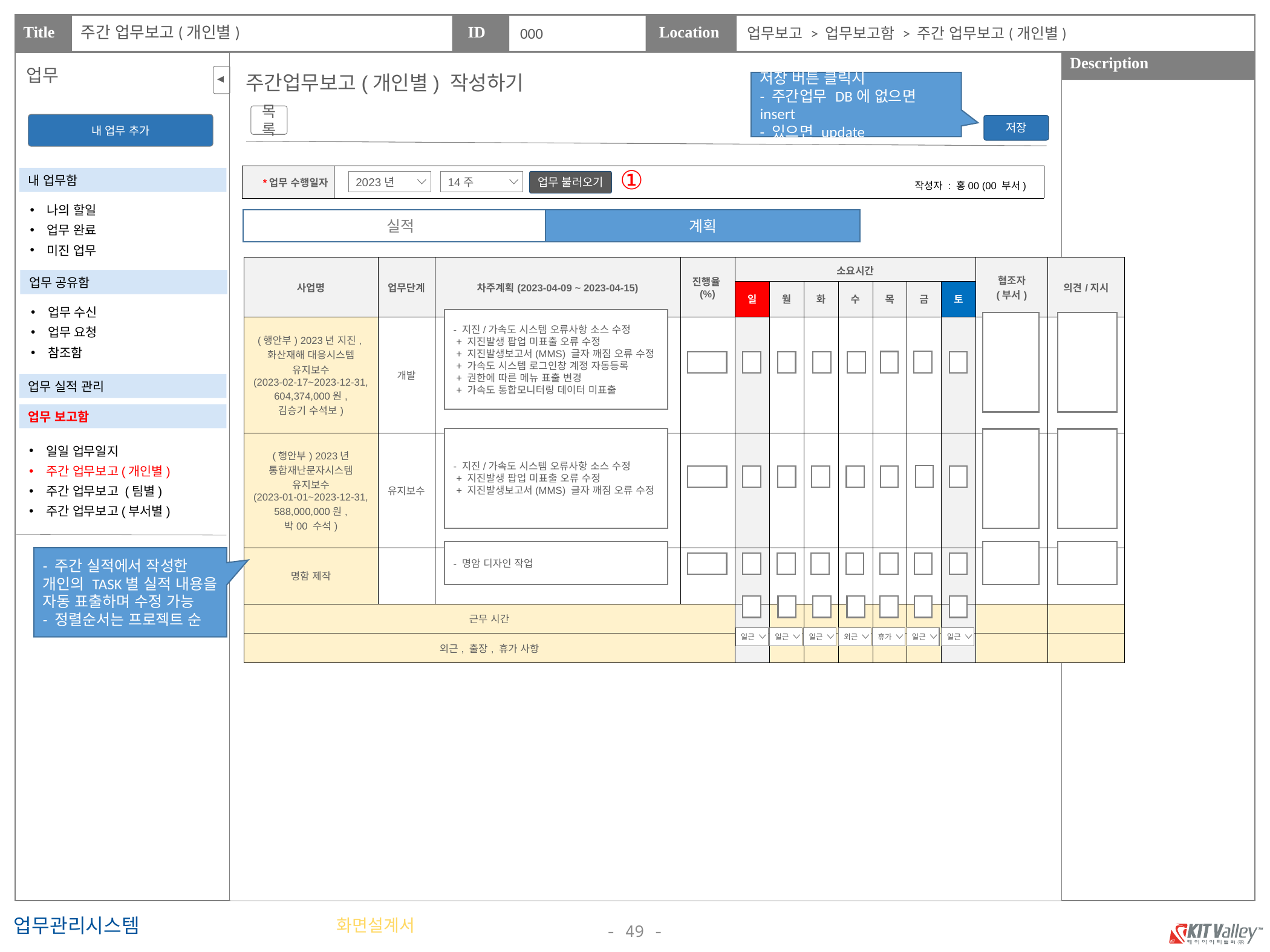

주간 업무보고(개인별)
000
업무보고 > 업무보고함 > 주간 업무보고(개인별)
업무

주간업무보고(개인별) 작성하기
저장 버튼 클릭시
- 주간업무 DB에 없으면 insert
- 있으면 update

목록
내 업무 추가
저장
①
| \*업무 수행일자 |  |
| --- | --- |
내 업무함
작성자 : 홍00 (00 부서)
2023년

14주

업무 불러오기
나의 할일
업무 완료
미진 업무
실적
계획
실적
계획
| 사업명 | 업무단계 | 차주계획(2023-04-09 ~ 2023-04-15) | 진행율(%) | 소요시간 |  |  |  |  |  |  | 협조자 (부서) | 의견/지시 |
| --- | --- | --- | --- | --- | --- | --- | --- | --- | --- | --- | --- | --- |
|  |  |  |  | 일 | 월 | 화 | 수 | 목 | 금 | 토 |  |  |
| (행안부) 2023년 지진,화산재해 대응시스템 유지보수 (2023-02-17~2023-12-31, 604,374,000원, 김승기 수석보) | 개발 |  |  |  |  |  |  |  |  |  |  |  |
| (행안부) 2023년 통합재난문자시스템 유지보수 (2023-01-01~2023-12-31, 588,000,000원, 박00 수석) | 유지보수 |  |  |  |  |  |  |  |  |  |  |  |
| 명함 제작 |  |  |  |  |  |  |  |  |  |  |  |  |
| 근무 시간 |  |  |  |  |  |  |  |  |  |  |  |  |
| 외근, 출장, 휴가 사항 |  |  |  |  |  |  |  |  |  |  |  |  |
업무 공유함
업무 수신
업무 요청
참조함
- 지진/가속도 시스템 오류사항 소스 수정
 + 지진발생 팝업 미표출 오류 수정
 + 지진발생보고서(MMS) 글자 깨짐 오류 수정
 + 가속도 시스템 로그인창 계정 자동등록
 + 권한에 따른 메뉴 표출 변경
 + 가속도 통합모니터링 데이터 미표출

업무 실적 관리
업무 보고함
- 지진/가속도 시스템 오류사항 소스 수정
 + 지진발생 팝업 미표출 오류 수정
 + 지진발생보고서(MMS) 글자 깨짐 오류 수정
일일 업무일지
주간 업무보고(개인별)
주간 업무보고 (팀별)
주간 업무보고(부서별)

- 명암 디자인 작업
- 주간 실적에서 작성한 개인의 TASK별 실적 내용을 자동 표출하며 수정 가능
- 정렬순서는 프로젝트 순

외근

휴가

일근

일근

일근

일근

일근